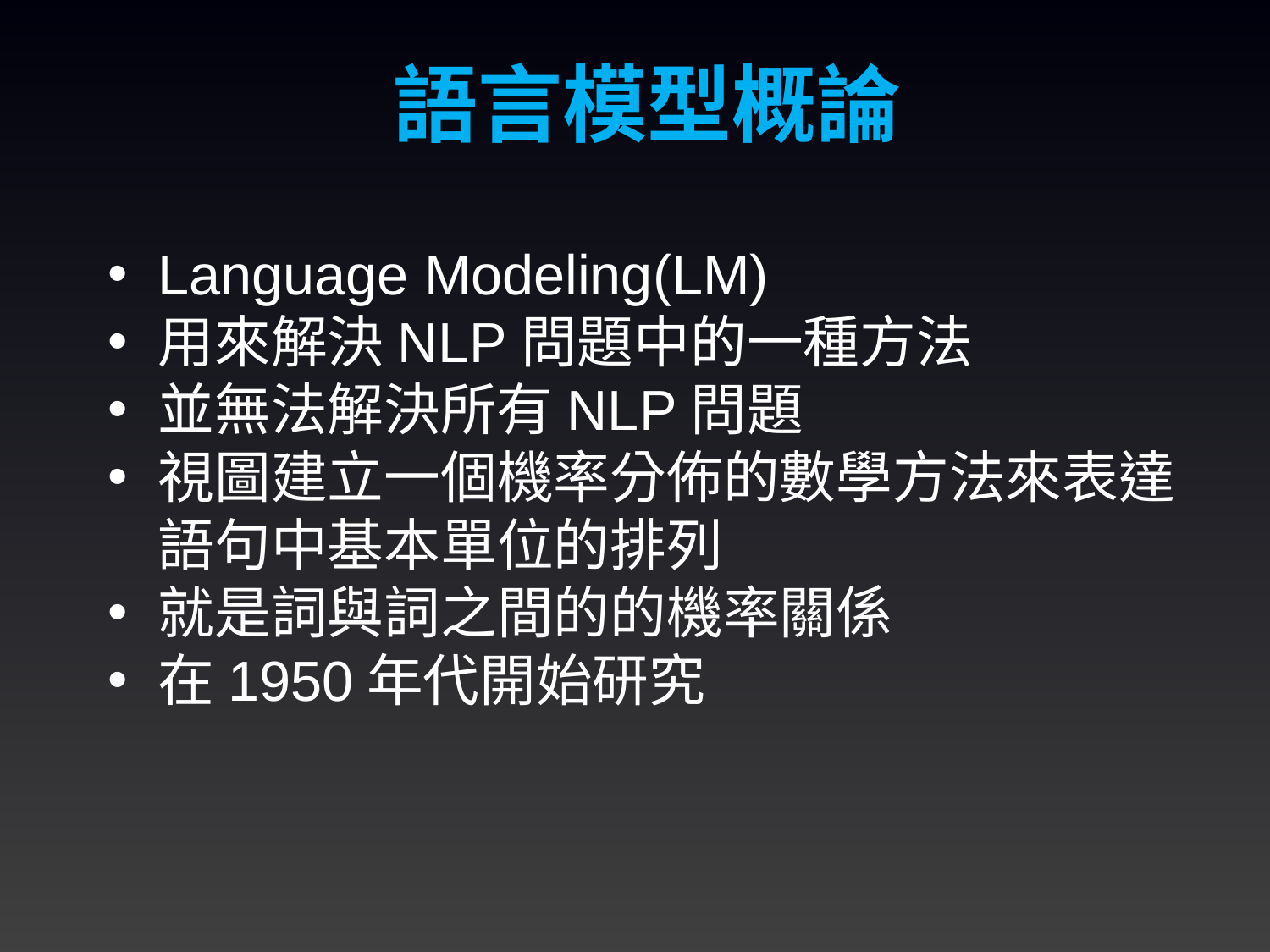

語言模型概論
Language Modeling(LM)
用來解決NLP問題中的一種方法
並無法解決所有NLP問題
視圖建立一個機率分佈的數學方法來表達語句中基本單位的排列
就是詞與詞之間的的機率關係
在1950年代開始研究